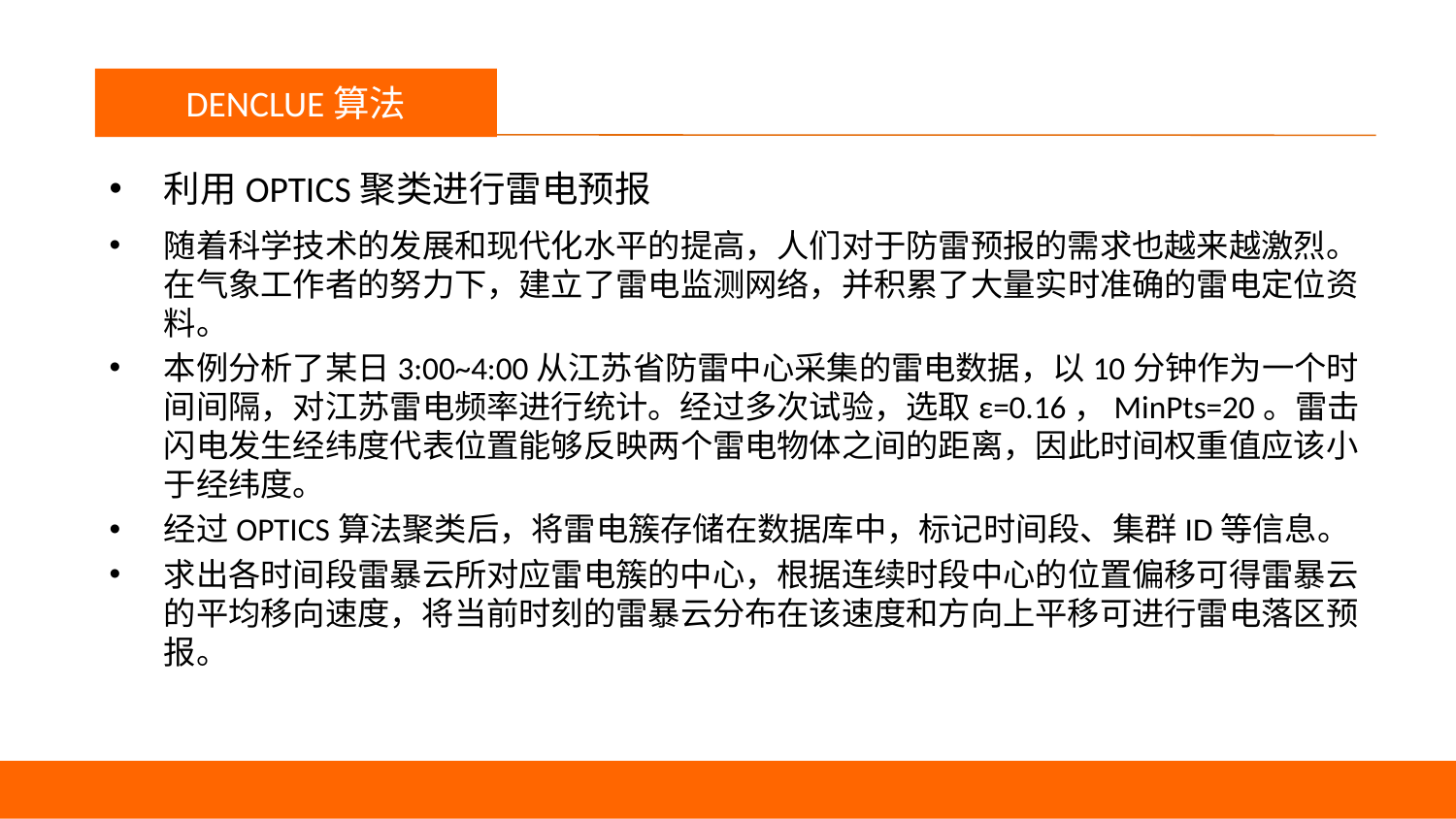

议程
DENCLUE算法

利用OPTICS聚类进行雷电预报
随着科学技术的发展和现代化水平的提高，人们对于防雷预报的需求也越来越激烈。在气象工作者的努力下，建立了雷电监测网络，并积累了大量实时准确的雷电定位资料。
本例分析了某日3:00~4:00从江苏省防雷中心采集的雷电数据，以10分钟作为一个时间间隔，对江苏雷电频率进行统计。经过多次试验，选取ε=0.16，MinPts=20。雷击闪电发生经纬度代表位置能够反映两个雷电物体之间的距离，因此时间权重值应该小于经纬度。
经过OPTICS算法聚类后，将雷电簇存储在数据库中，标记时间段、集群ID等信息。
求出各时间段雷暴云所对应雷电簇的中心，根据连续时段中心的位置偏移可得雷暴云的平均移向速度，将当前时刻的雷暴云分布在该速度和方向上平移可进行雷电落区预报。